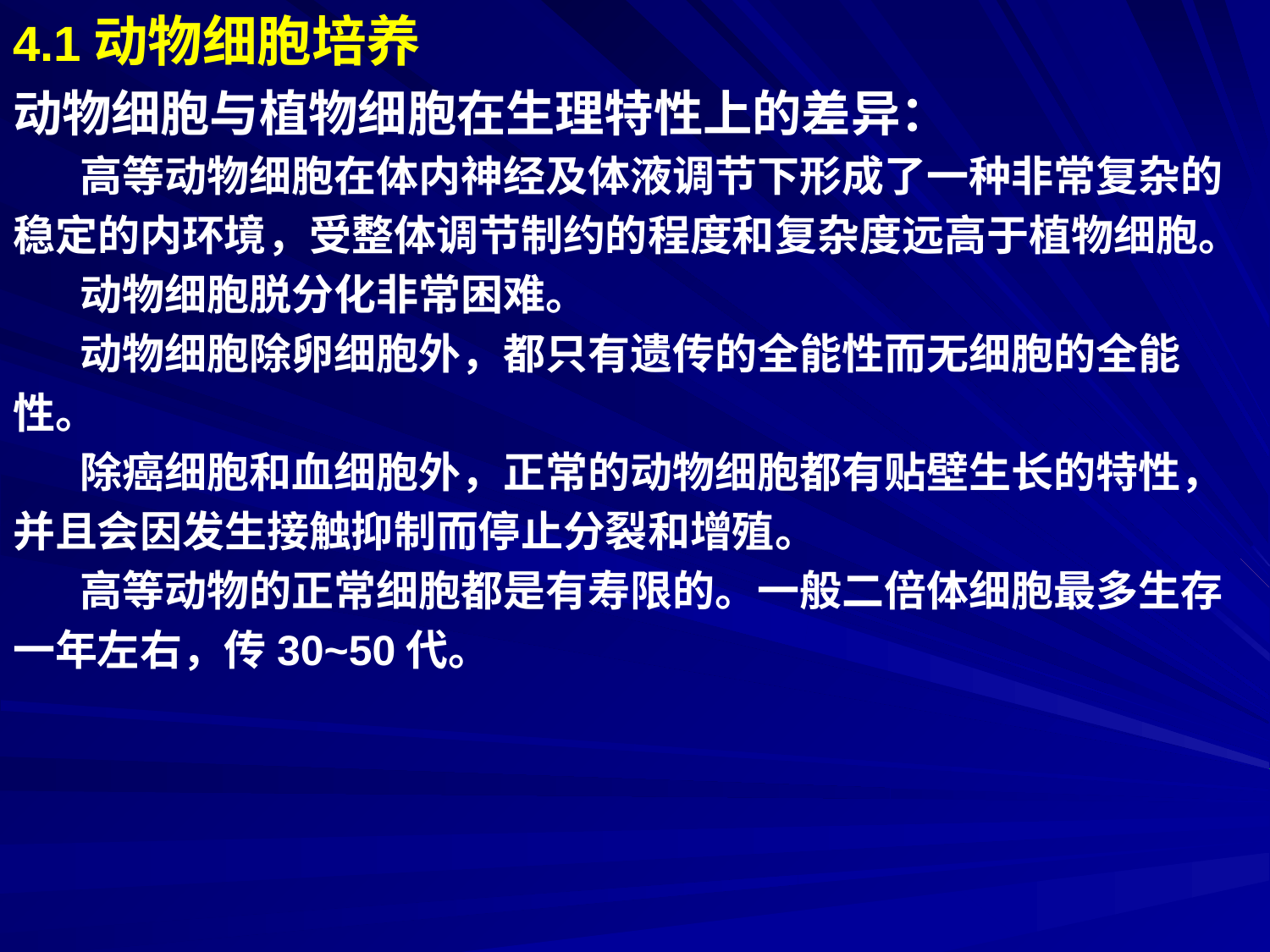

4.1动物细胞培养
动物细胞与植物细胞在生理特性上的差异：
      高等动物细胞在体内神经及体液调节下形成了一种非常复杂的
稳定的内环境，受整体调节制约的程度和复杂度远高于植物细胞。
      动物细胞脱分化非常困难。
      动物细胞除卵细胞外，都只有遗传的全能性而无细胞的全能
性。
      除癌细胞和血细胞外，正常的动物细胞都有贴壁生长的特性，
并且会因发生接触抑制而停止分裂和增殖。
      高等动物的正常细胞都是有寿限的。一般二倍体细胞最多生存
一年左右，传30~50代。